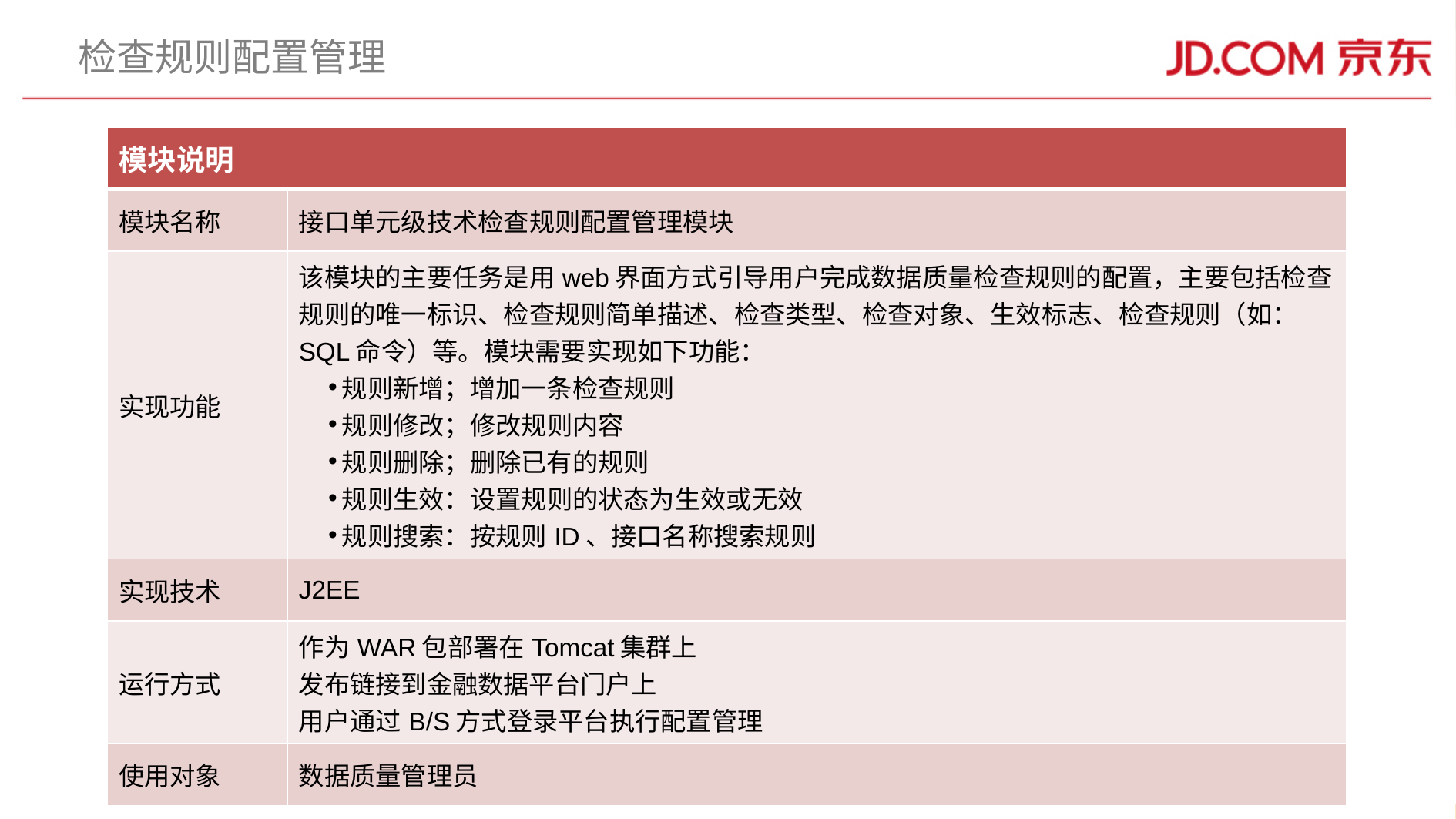

# 检查规则配置管理
| 模块说明 |  |
| --- | --- |
| 模块名称 | 接口单元级技术检查规则配置管理模块 |
| 实现功能 | 该模块的主要任务是用web界面方式引导用户完成数据质量检查规则的配置，主要包括检查规则的唯一标识、检查规则简单描述、检查类型、检查对象、生效标志、检查规则（如：SQL命令）等。模块需要实现如下功能： 规则新增；增加一条检查规则 规则修改；修改规则内容 规则删除；删除已有的规则 规则生效：设置规则的状态为生效或无效 规则搜索：按规则ID、接口名称搜索规则 |
| 实现技术 | J2EE |
| 运行方式 | 作为WAR包部署在Tomcat集群上 发布链接到金融数据平台门户上 用户通过B/S方式登录平台执行配置管理 |
| 使用对象 | 数据质量管理员 |